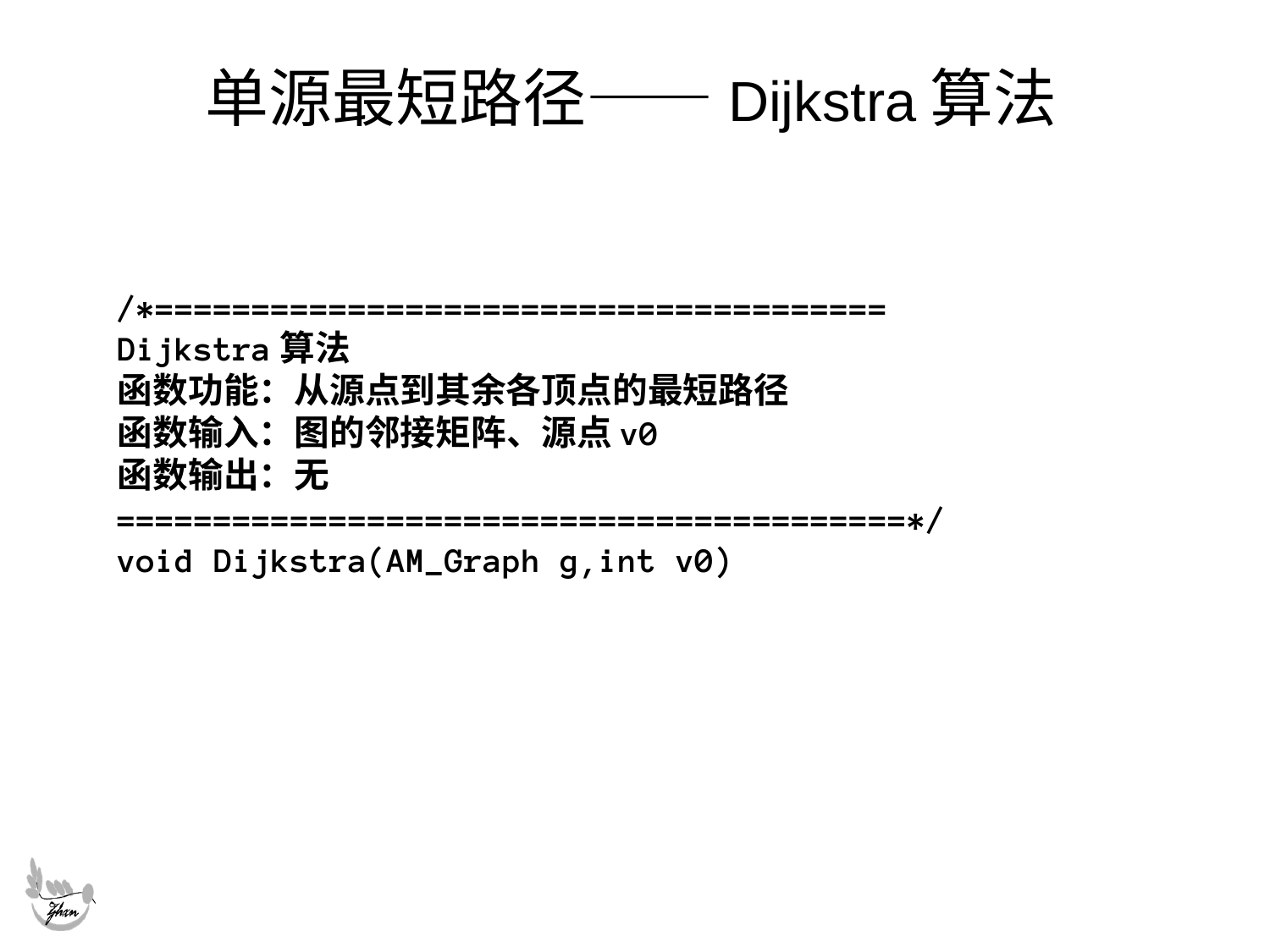

# 单源最短路径——Dijkstra算法
/*======================================
Dijkstra算法
函数功能：从源点到其余各顶点的最短路径
函数输入：图的邻接矩阵、源点v0
函数输出：无
=========================================*/
void Dijkstra(AM_Graph g,int v0)

137